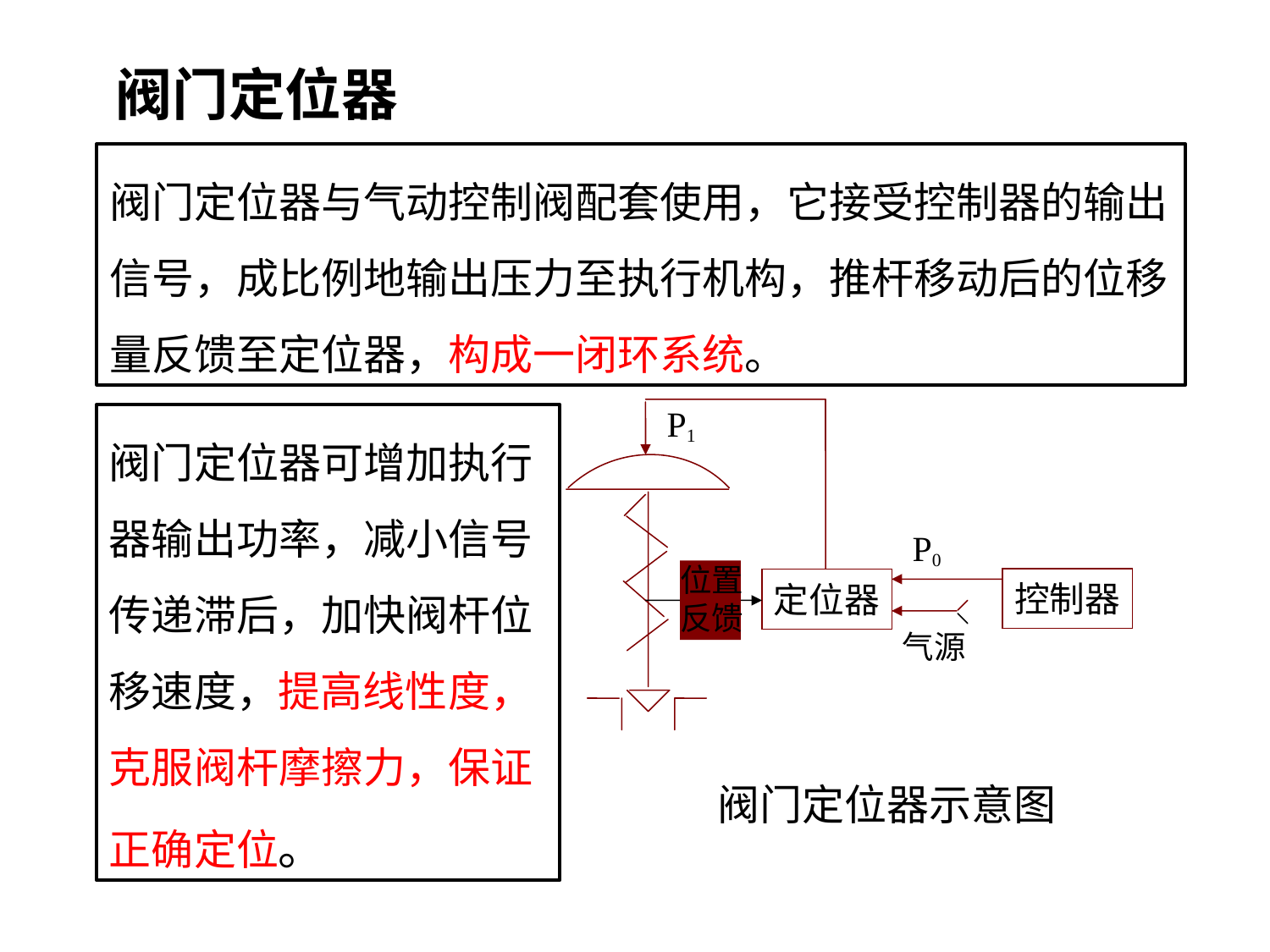

阀门定位器
阀门定位器与气动控制阀配套使用，它接受控制器的输出信号，成比例地输出压力至执行机构，推杆移动后的位移量反馈至定位器，构成一闭环系统。

P1
阀门定位器可增加执行器输出功率，减小信号传递滞后，加快阀杆位移速度，提高线性度，克服阀杆摩擦力，保证正确定位。

P0
位置
反馈
控制器
定位器

气源

阀门定位器示意图